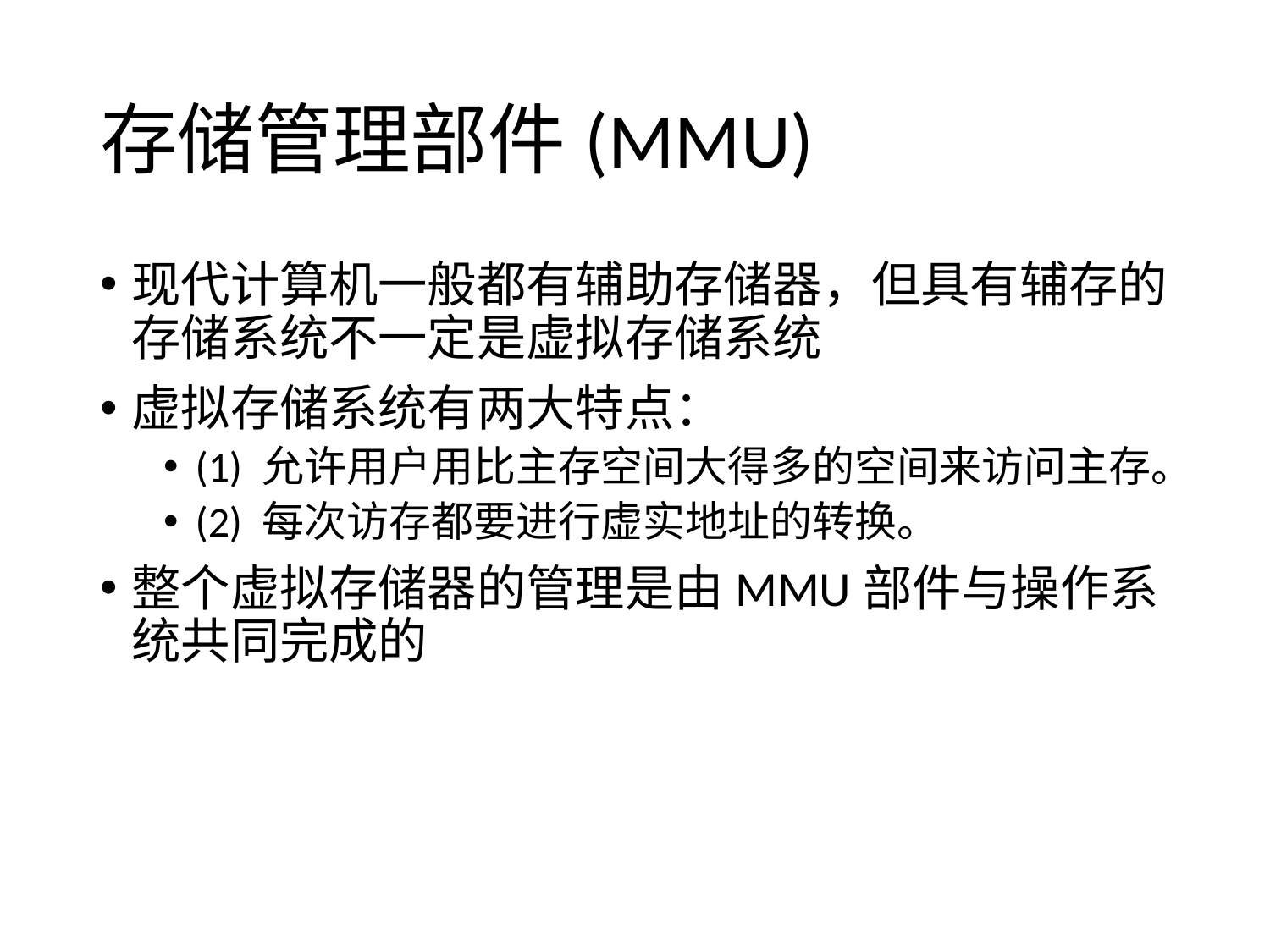

# 存储管理部件(MMU)
现代计算机一般都有辅助存储器，但具有辅存的存储系统不一定是虚拟存储系统
虚拟存储系统有两大特点：
(1) 允许用户用比主存空间大得多的空间来访问主存。
(2) 每次访存都要进行虚实地址的转换。
整个虚拟存储器的管理是由MMU部件与操作系统共同完成的